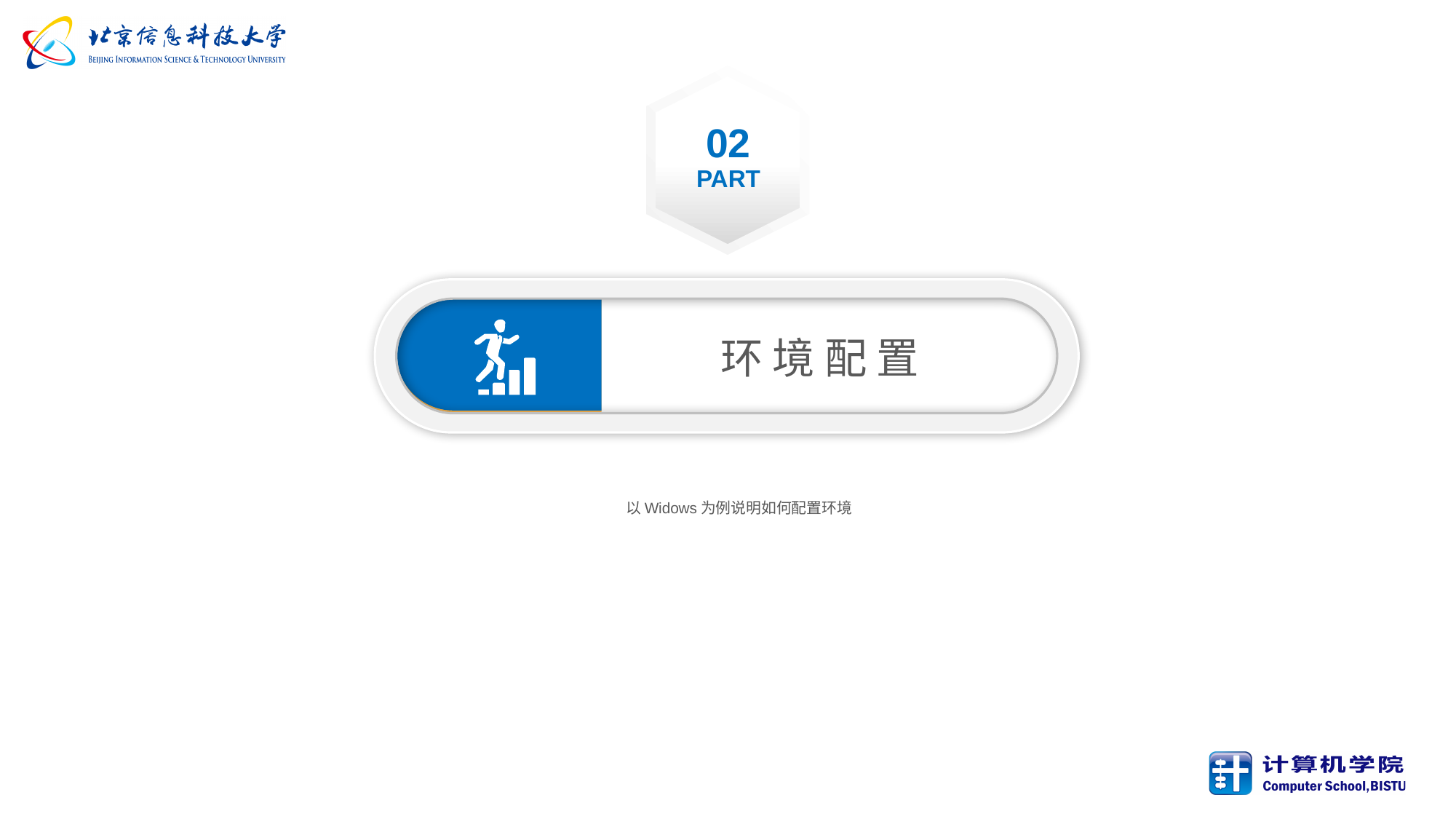

02
PART

环 境 配 置
以Widows为例说明如何配置环境